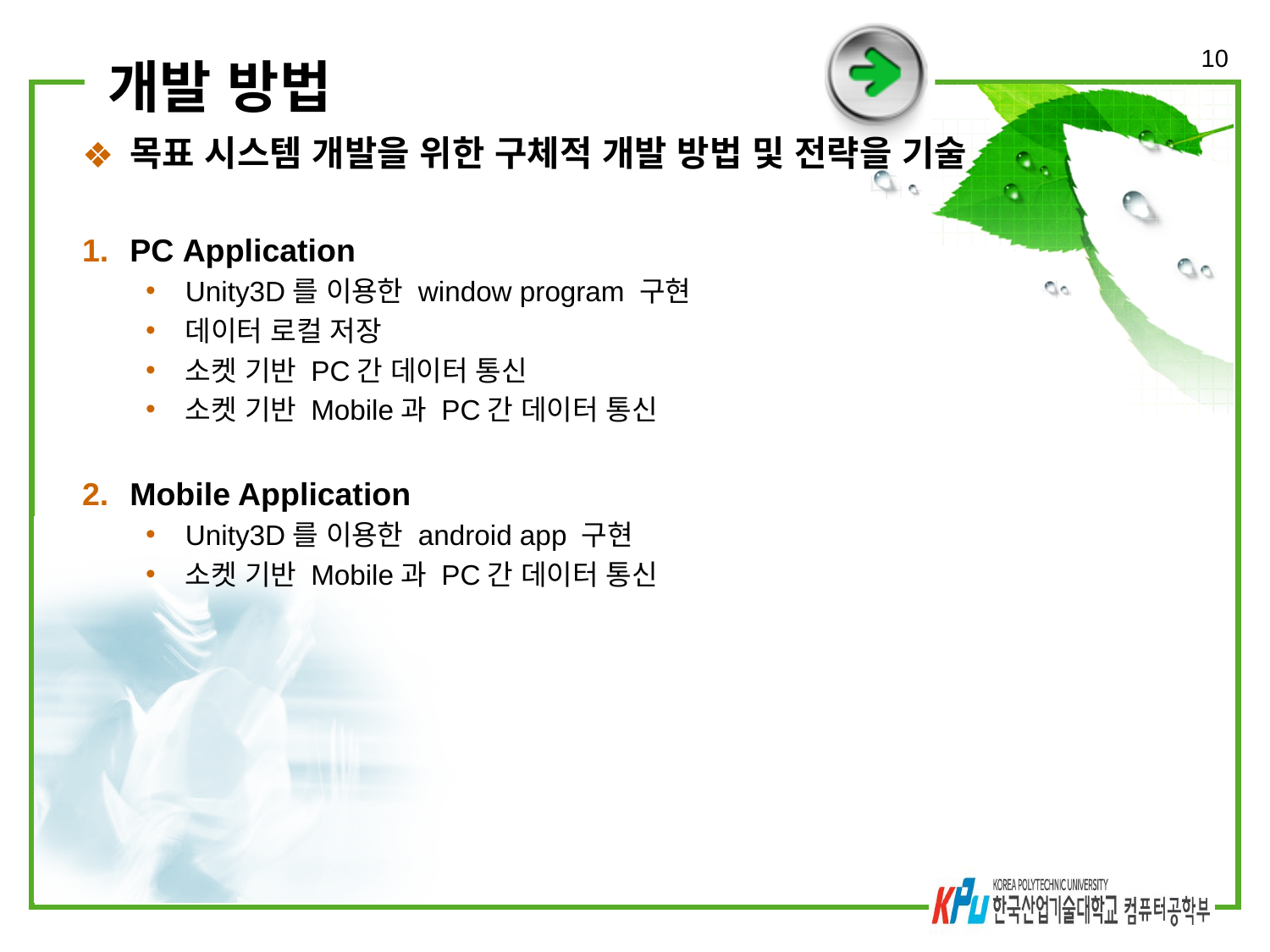

10
# 개발 방법
목표 시스템 개발을 위한 구체적 개발 방법 및 전략을 기술

PC Application
Unity3D를 이용한 window program 구현
데이터 로컬 저장
소켓 기반 PC간 데이터 통신
소켓 기반 Mobile과 PC간 데이터 통신

Mobile Application
Unity3D를 이용한 android app 구현
소켓 기반 Mobile과 PC간 데이터 통신